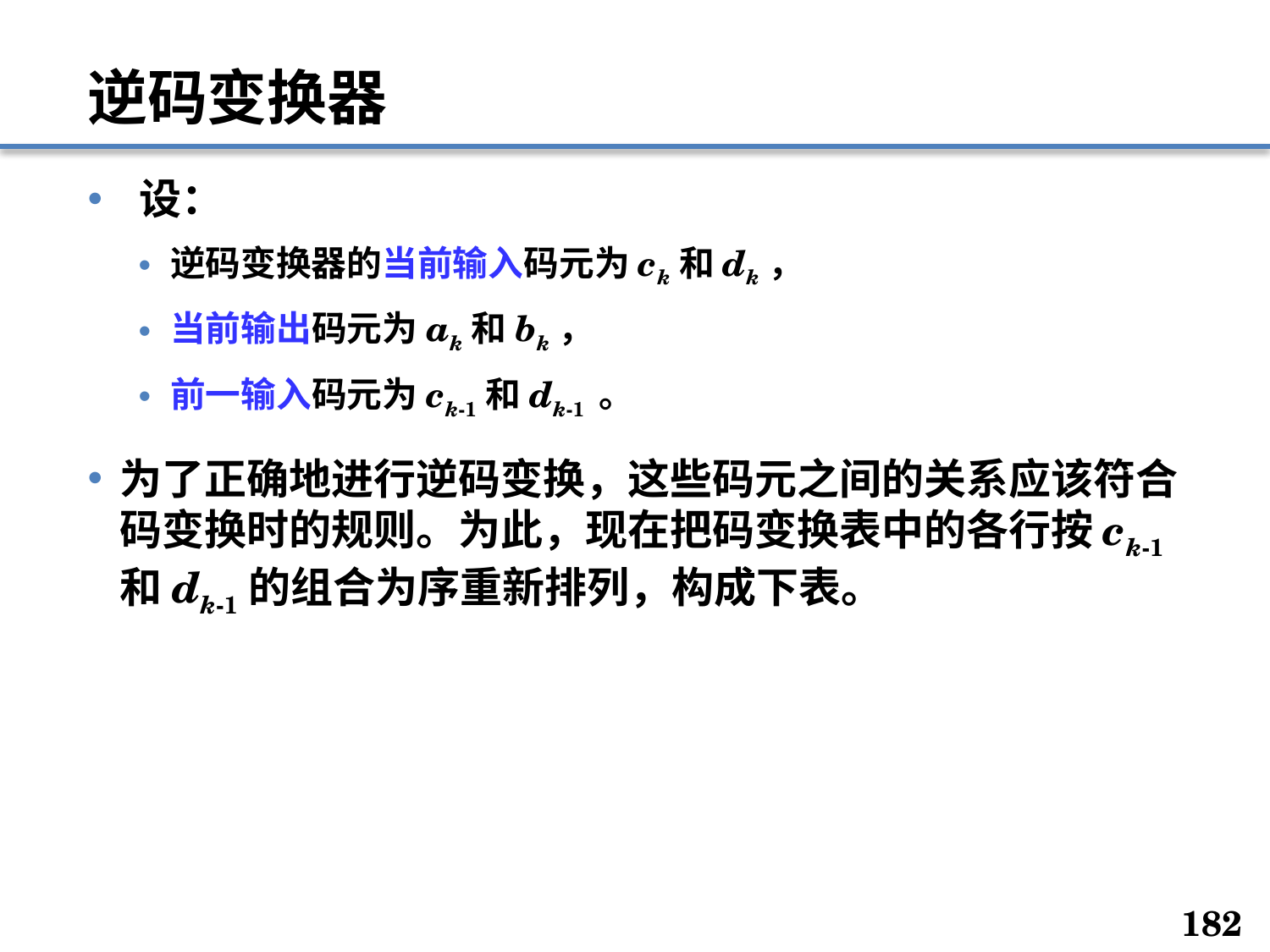

# 逆码变换器
 设：
逆码变换器的当前输入码元为ck和dk，
当前输出码元为ak和bk，
前一输入码元为ck-1和dk-1 。
为了正确地进行逆码变换，这些码元之间的关系应该符合码变换时的规则。为此，现在把码变换表中的各行按ck-1和dk-1的组合为序重新排列，构成下表。
182